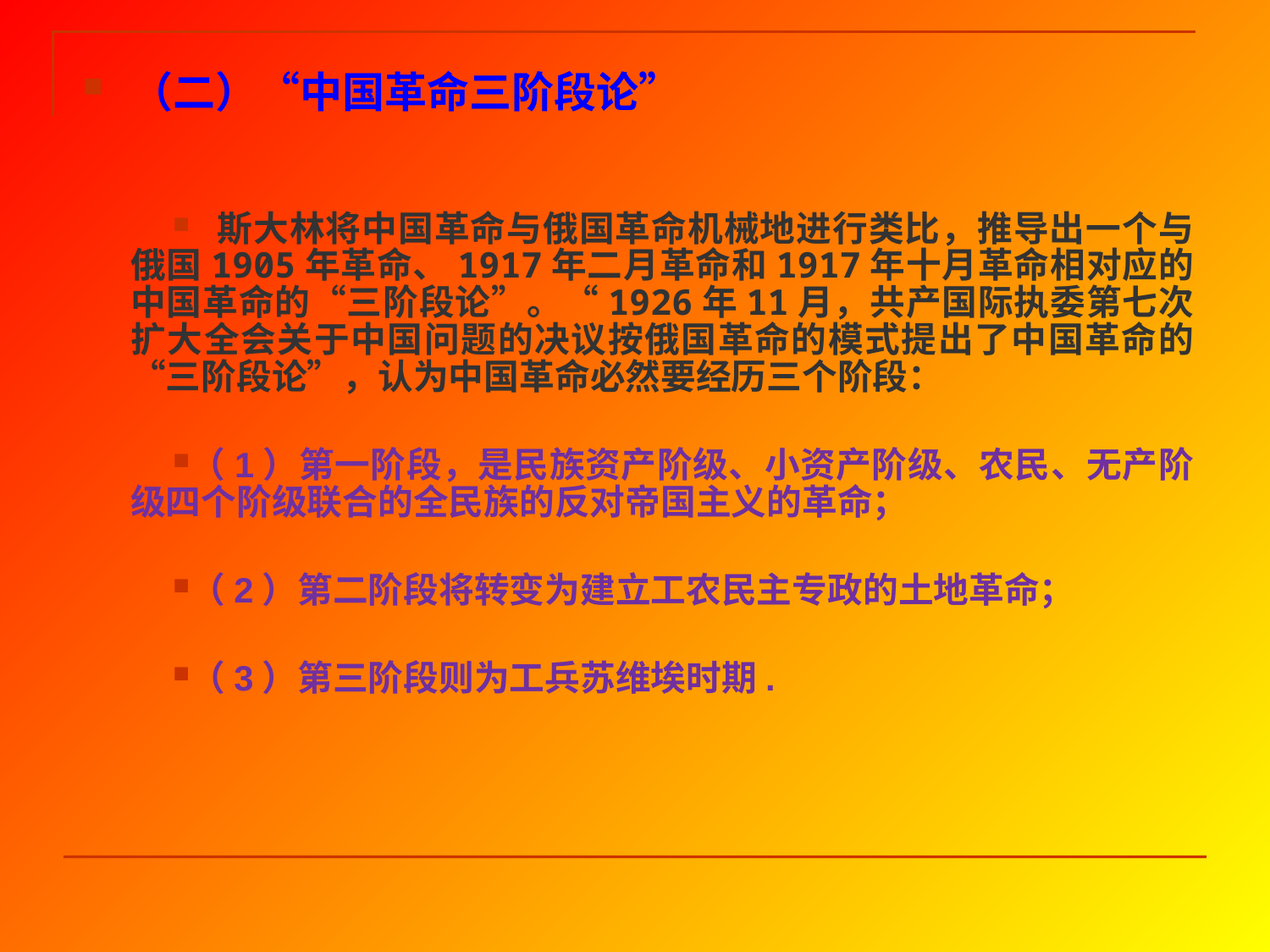

（二）“中国革命三阶段论”

  斯大林将中国革命与俄国革命机械地进行类比，推导出一个与俄国1905年革命、1917年二月革命和1917年十月革命相对应的中国革命的“三阶段论”。“1926年11月，共产国际执委第七次扩大全会关于中国问题的决议按俄国革命的模式提出了中国革命的“三阶段论”，认为中国革命必然要经历三个阶段：

（1）第一阶段，是民族资产阶级、小资产阶级、农民、无产阶级四个阶级联合的全民族的反对帝国主义的革命；

（2）第二阶段将转变为建立工农民主专政的土地革命；

（3）第三阶段则为工兵苏维埃时期.